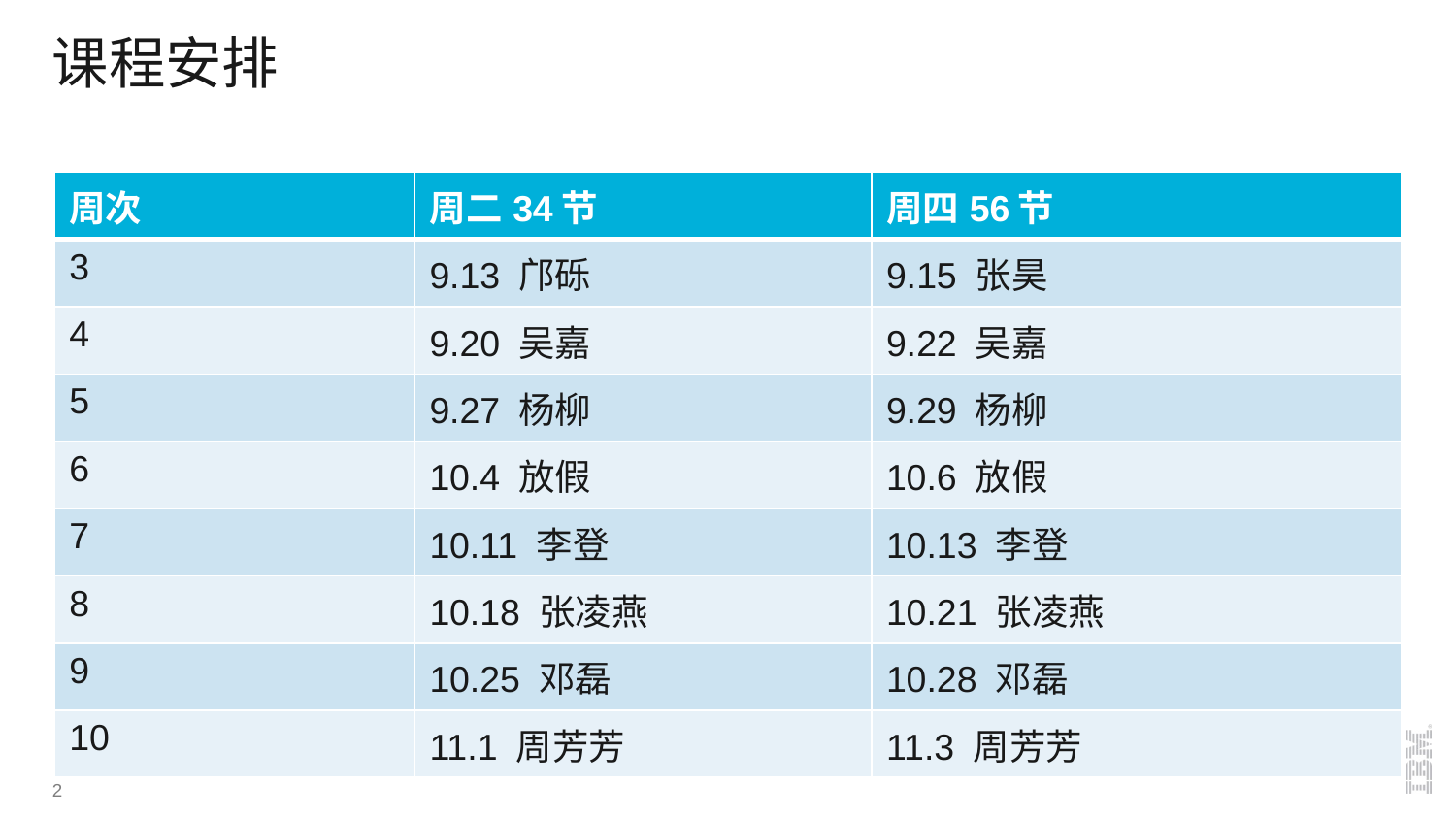

# 课程安排
| 周次 | 周二34节 | 周四56节 |
| --- | --- | --- |
| 3 | 9.13 邝砾 | 9.15 张昊 |
| 4 | 9.20 吴嘉 | 9.22 吴嘉 |
| 5 | 9.27 杨柳 | 9.29 杨柳 |
| 6 | 10.4 放假 | 10.6 放假 |
| 7 | 10.11 李登 | 10.13 李登 |
| 8 | 10.18 张凌燕 | 10.21 张凌燕 |
| 9 | 10.25 邓磊 | 10.28 邓磊 |
| 10 | 11.1 周芳芳 | 11.3 周芳芳 |
2